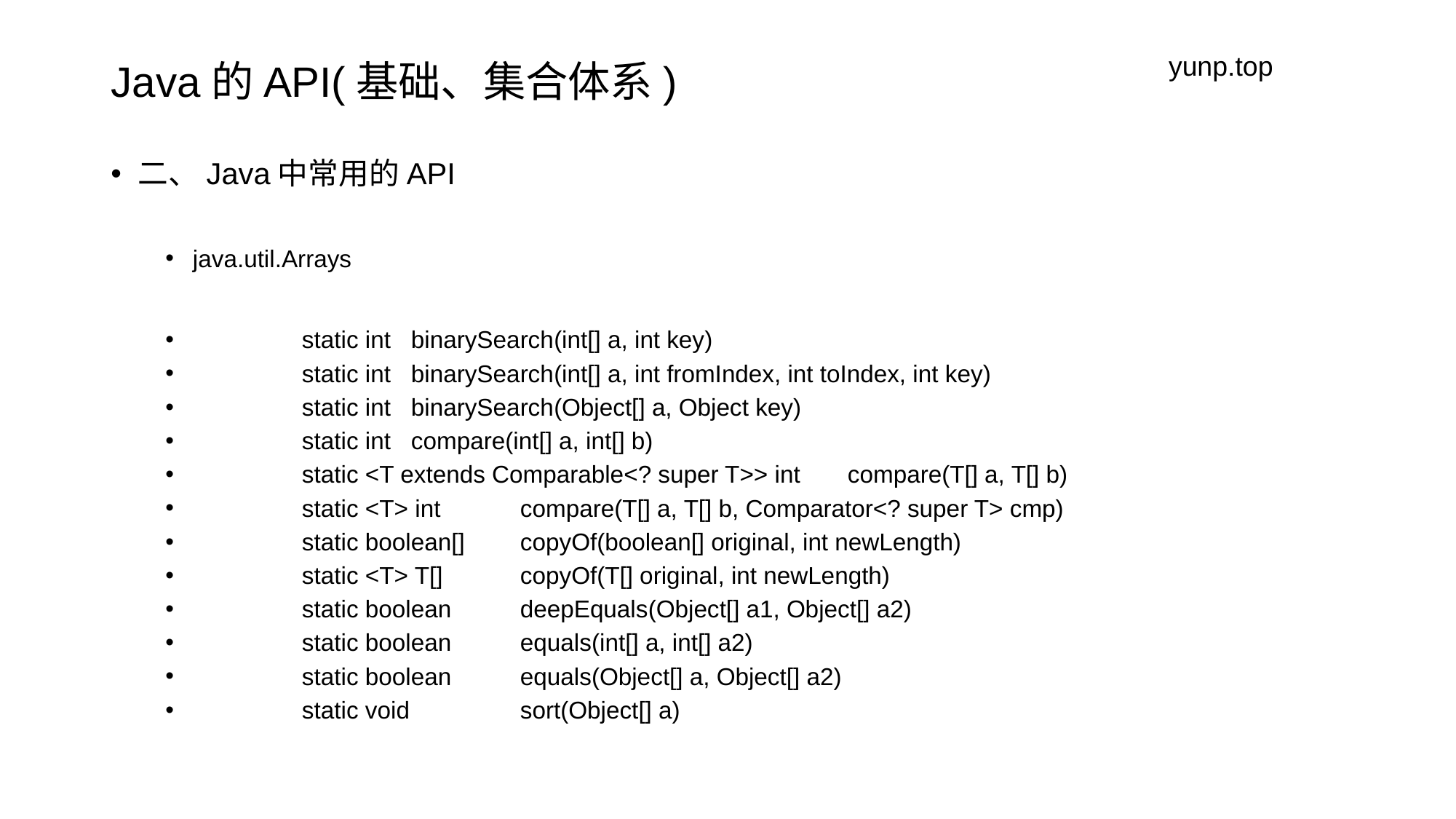

# Java的API(基础、集合体系)
yunp.top
二、Java中常用的API

java.util.Arrays

	static int 	binarySearch​(int[] a, int key)
	static int 	binarySearch​(int[] a, int fromIndex, int toIndex, int key)
	static int 	binarySearch​(Object[] a, Object key)
	static int 	compare​(int[] a, int[] b)
	static <T extends Comparable<? super T>> int 	compare​(T[] a, T[] b)
	static <T> int 	compare​(T[] a, T[] b, Comparator<? super T> cmp)
	static boolean[] 	copyOf​(boolean[] original, int newLength)
	static <T> T[] 	copyOf​(T[] original, int newLength)
	static boolean 	deepEquals​(Object[] a1, Object[] a2)
	static boolean 	equals​(int[] a, int[] a2)
	static boolean 	equals​(Object[] a, Object[] a2)
	static void 	sort​(Object[] a)